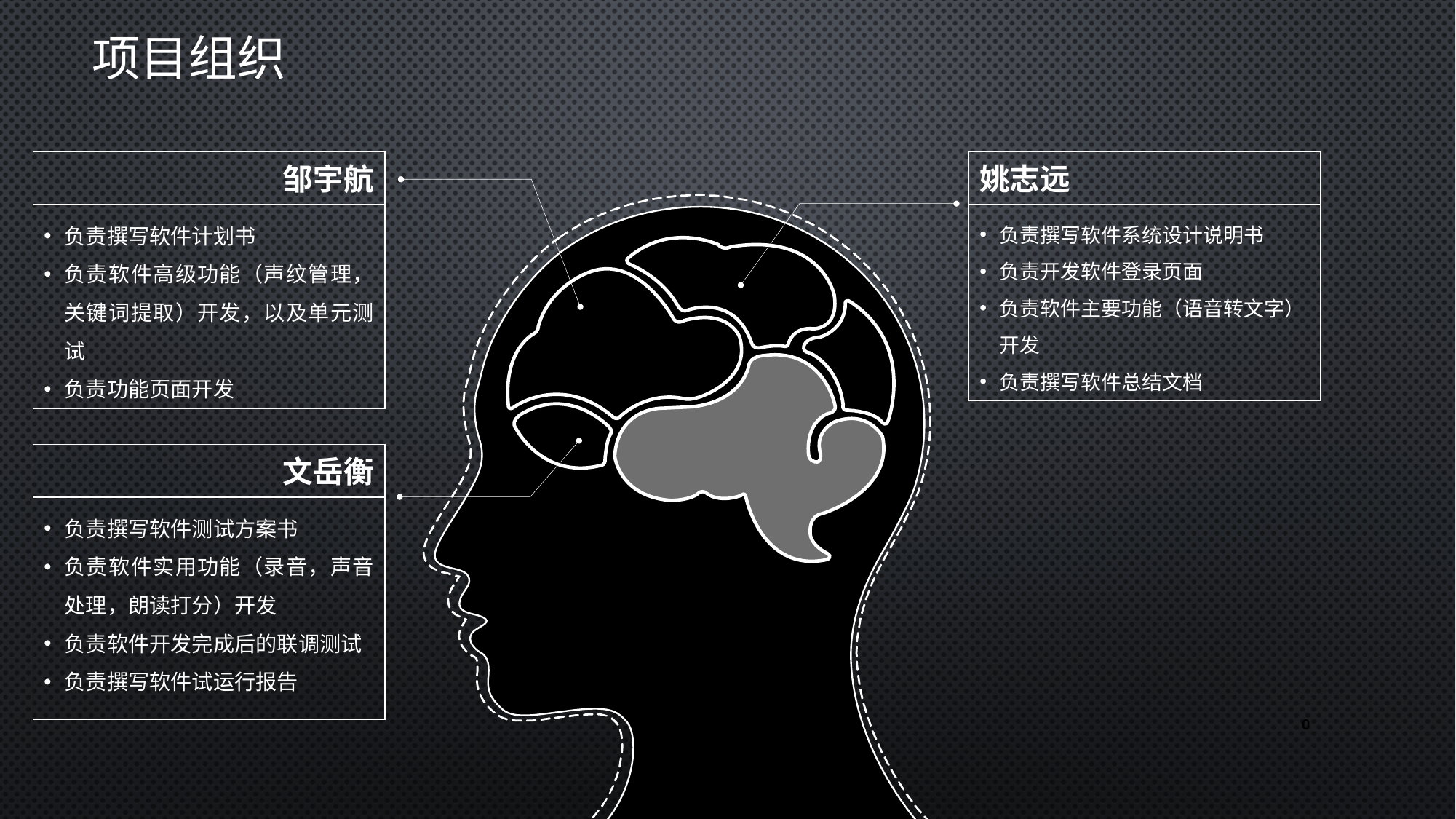

# 项目组织
邹宇航
负责撰写软件计划书
负责软件高级功能（声纹管理，关键词提取）开发，以及单元测试
负责功能页面开发

姚志远
负责撰写软件系统设计说明书
负责开发软件登录页面
负责软件主要功能（语音转文字）开发
负责撰写软件总结文档

文岳衡
负责撰写软件测试方案书
负责软件实用功能（录音，声音处理，朗读打分）开发
负责软件开发完成后的联调测试
负责撰写软件试运行报告
0